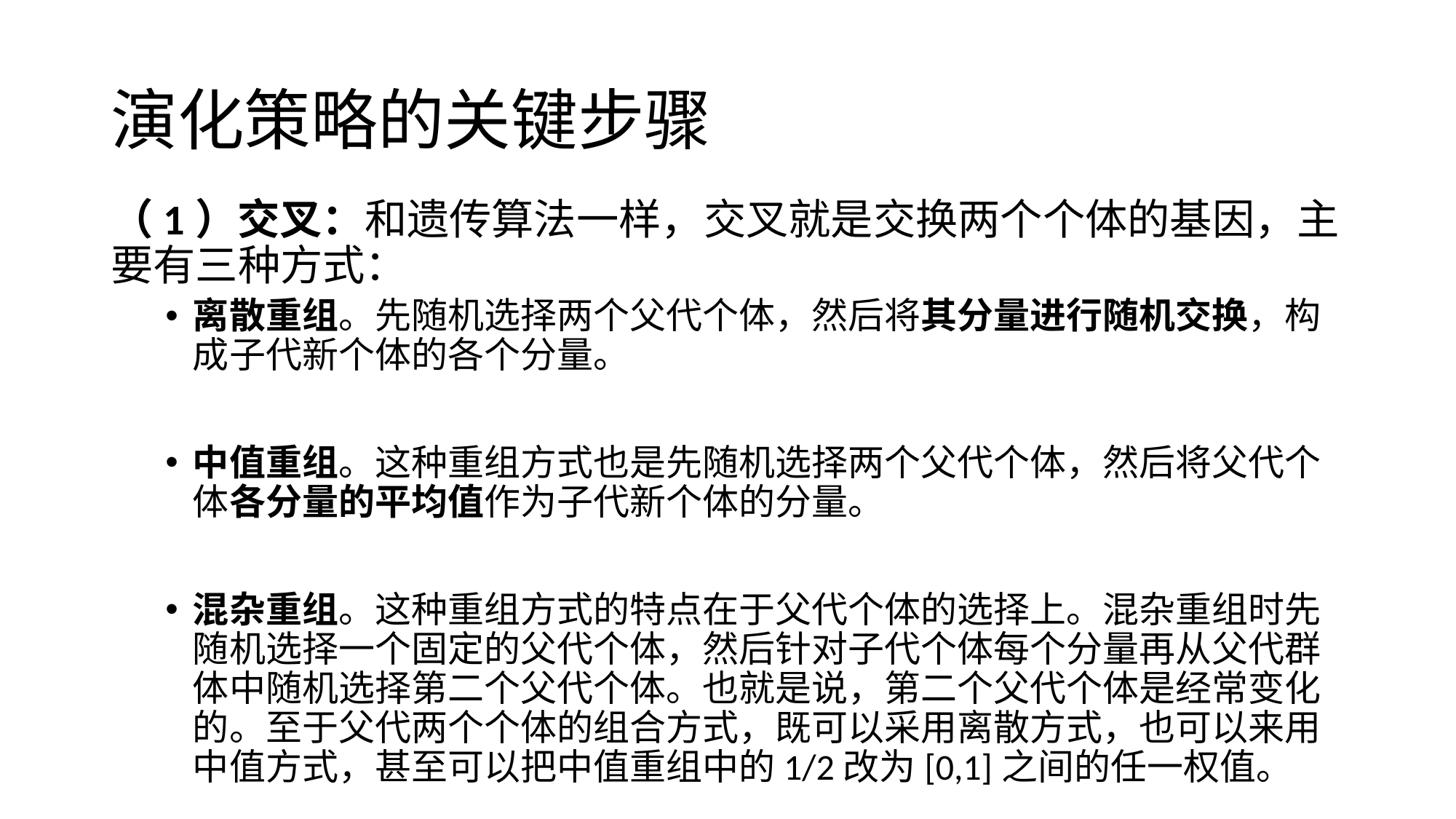

# 演化策略的关键步骤
（1）交叉：和遗传算法一样，交叉就是交换两个个体的基因，主要有三种方式：
离散重组。先随机选择两个父代个体，然后将其分量进行随机交换，构成子代新个体的各个分量。

中值重组。这种重组方式也是先随机选择两个父代个体，然后将父代个体各分量的平均值作为子代新个体的分量。

混杂重组。这种重组方式的特点在于父代个体的选择上。混杂重组时先随机选择一个固定的父代个体，然后针对子代个体每个分量再从父代群体中随机选择第二个父代个体。也就是说，第二个父代个体是经常变化的。至于父代两个个体的组合方式，既可以采用离散方式，也可以来用中值方式，甚至可以把中值重组中的1/2改为[0,1]之间的任一权值。